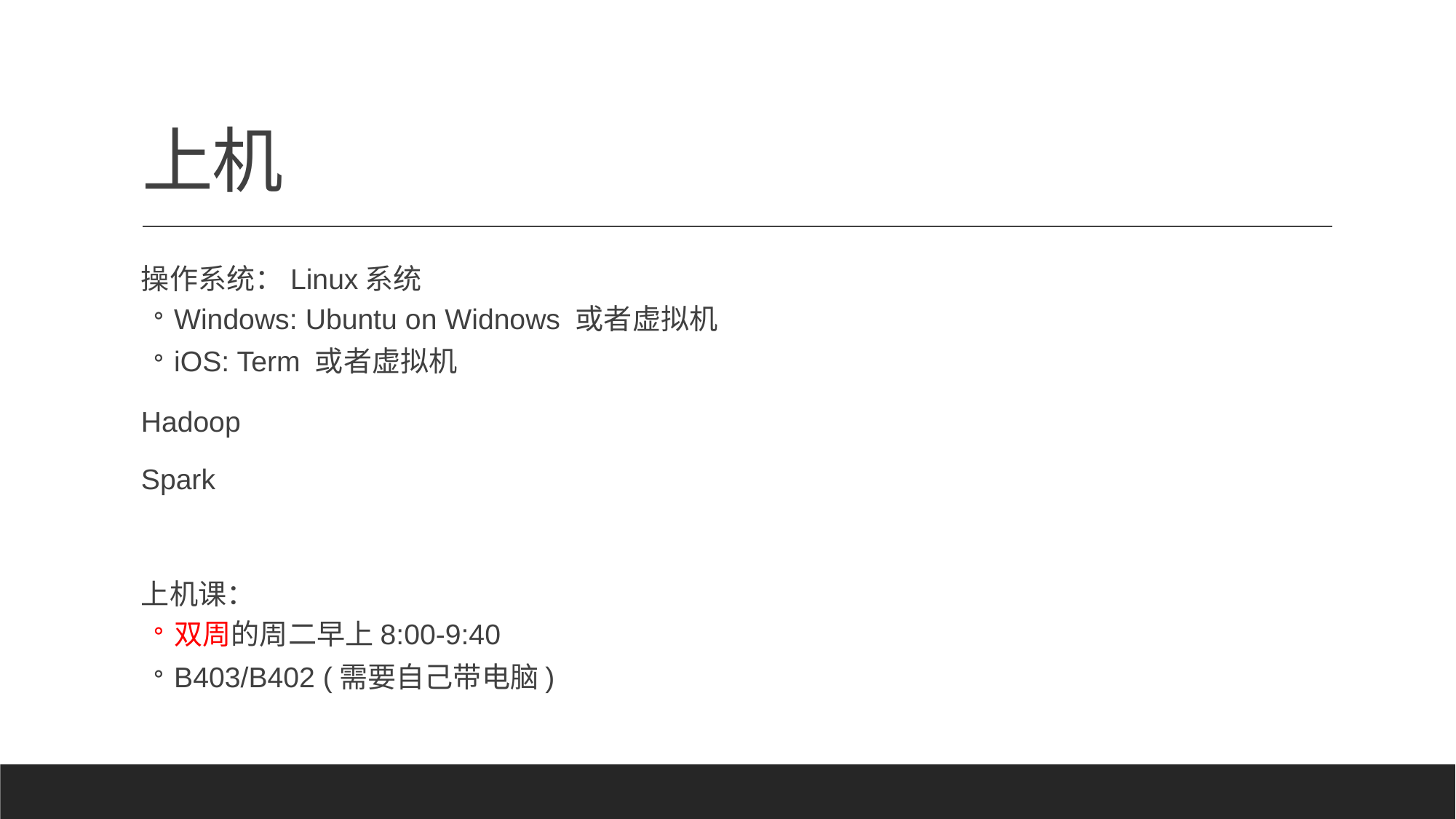

# 上机
操作系统：Linux系统
Windows: Ubuntu on Widnows 或者虚拟机
iOS: Term 或者虚拟机
Hadoop
Spark

上机课：
双周的周二早上8:00-9:40
B403/B402 (需要自己带电脑)